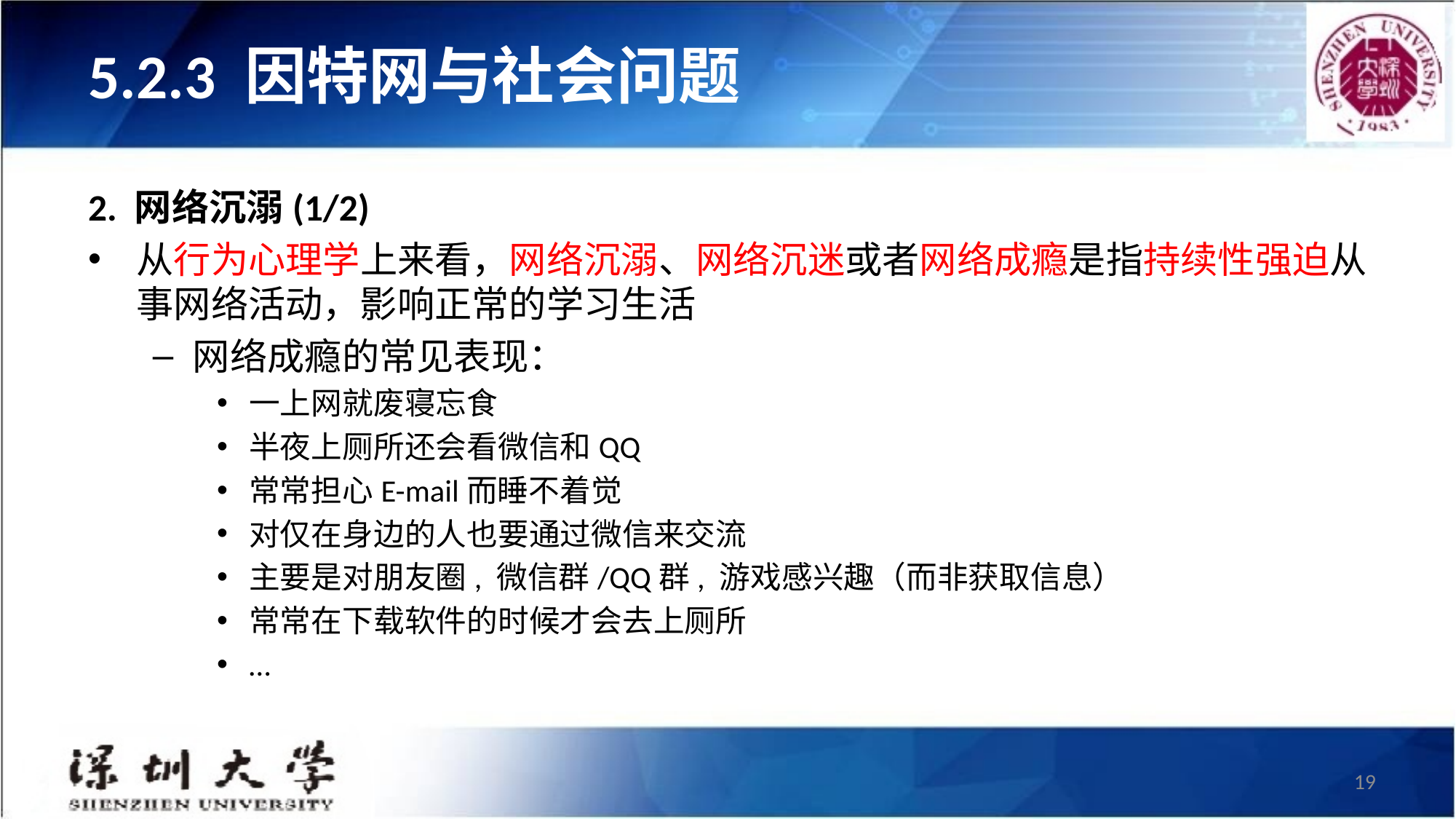

# 5.2.3 因特网与社会问题
2. 网络沉溺(1/2)
从行为心理学上来看，网络沉溺、网络沉迷或者网络成瘾是指持续性强迫从事网络活动，影响正常的学习生活
网络成瘾的常见表现：
一上网就废寝忘食
半夜上厕所还会看微信和QQ
常常担心E-mail而睡不着觉
对仅在身边的人也要通过微信来交流
主要是对朋友圈, 微信群/QQ群, 游戏感兴趣（而非获取信息）
常常在下载软件的时候才会去上厕所
…
19